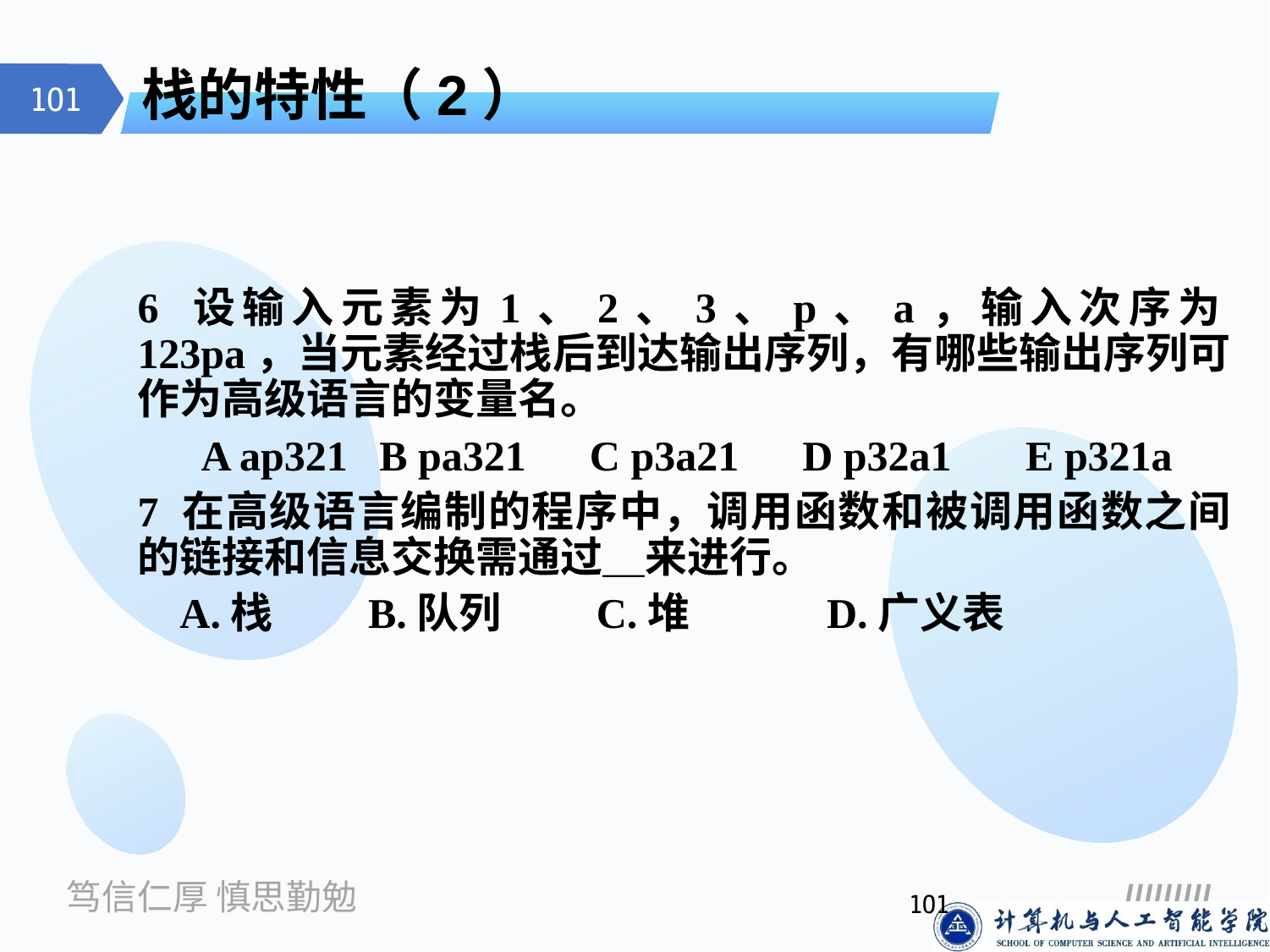

# 栈的特性（2）
6 设输入元素为1、2、3、p、a，输入次序为123pa，当元素经过栈后到达输出序列，有哪些输出序列可作为高级语言的变量名。
      A ap321   B pa321      C p3a21      D p32a1       E p321a
7 在高级语言编制的程序中，调用函数和被调用函数之间的链接和信息交换需通过＿来进行。
    A.栈　　B.队列　　C.堆　　　D.广义表

101